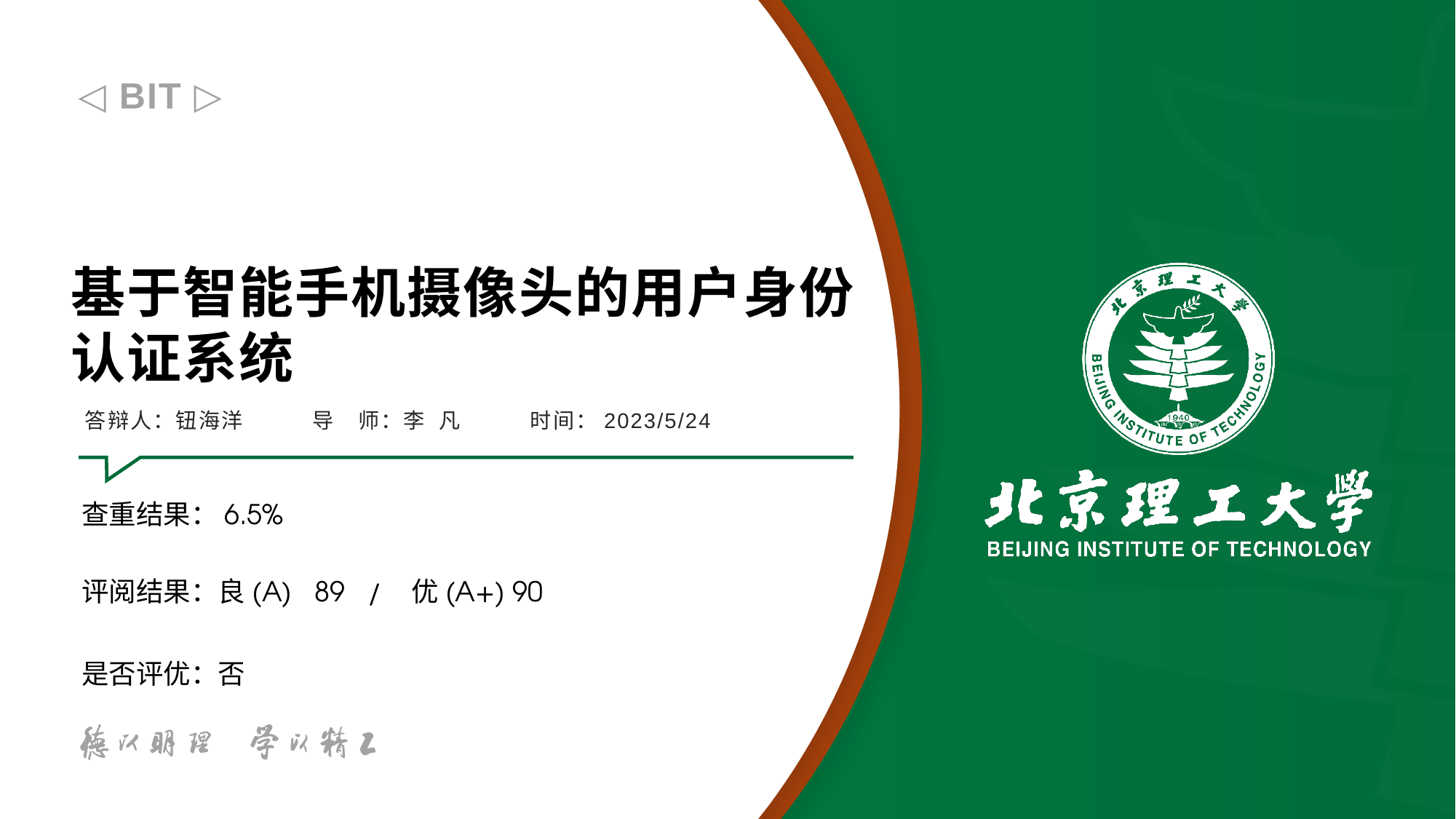

# 基于智能手机摄像头的用户身份认证系统
答辩人：钮海洋　　　导　师：李  凡　　　时间：2023/5/24
查重结果：6.5%
评阅结果：良(A)   89   /   优(A+) 90
是否评优：否